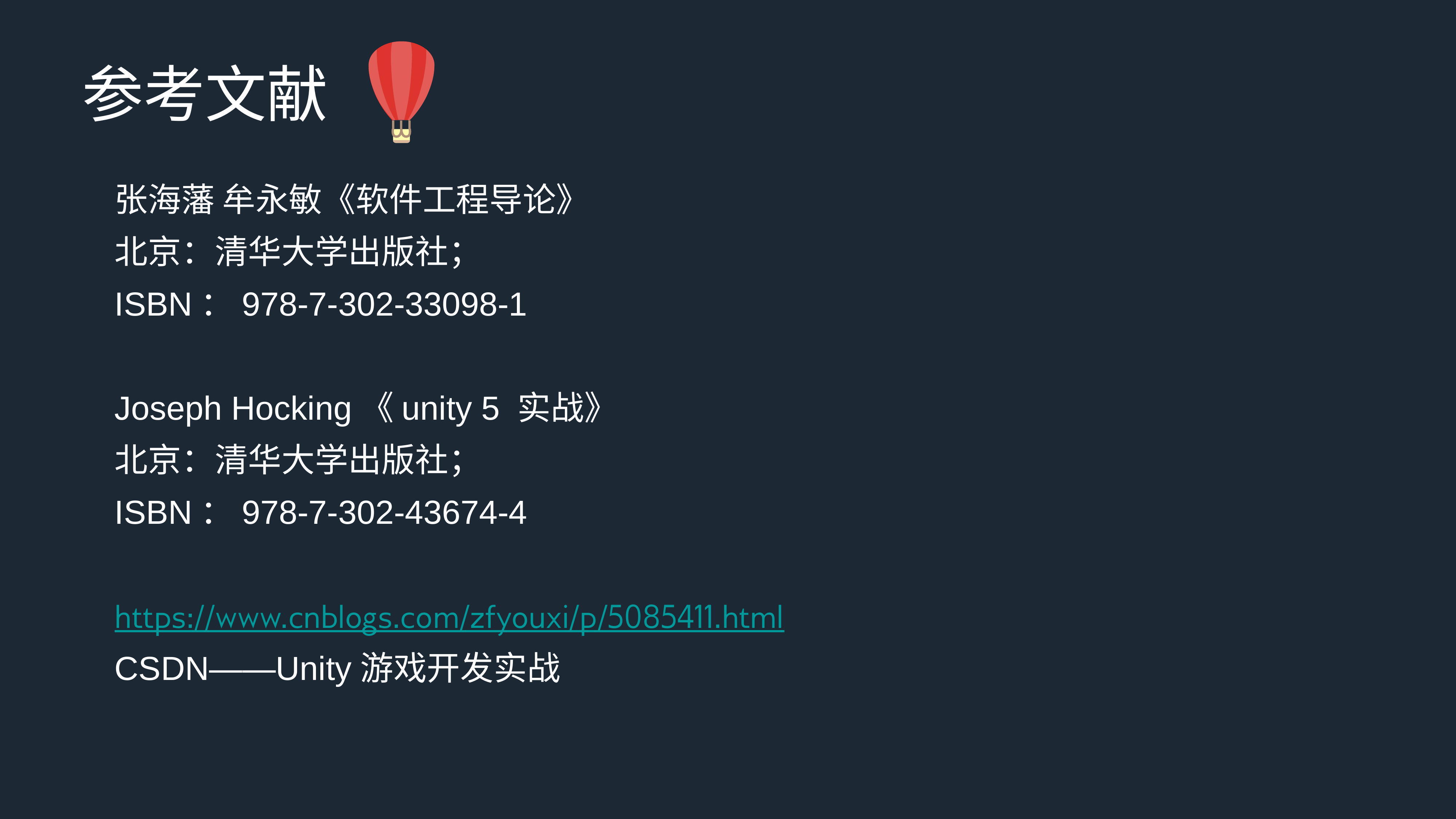

参考文献
张海藩 牟永敏《软件工程导论》
北京：清华大学出版社；
ISBN：978-7-302-33098-1

Joseph Hocking《unity 5 实战》
北京：清华大学出版社；
ISBN：978-7-302-43674-4

https://www.cnblogs.com/zfyouxi/p/5085411.html
CSDN——Unity游戏开发实战